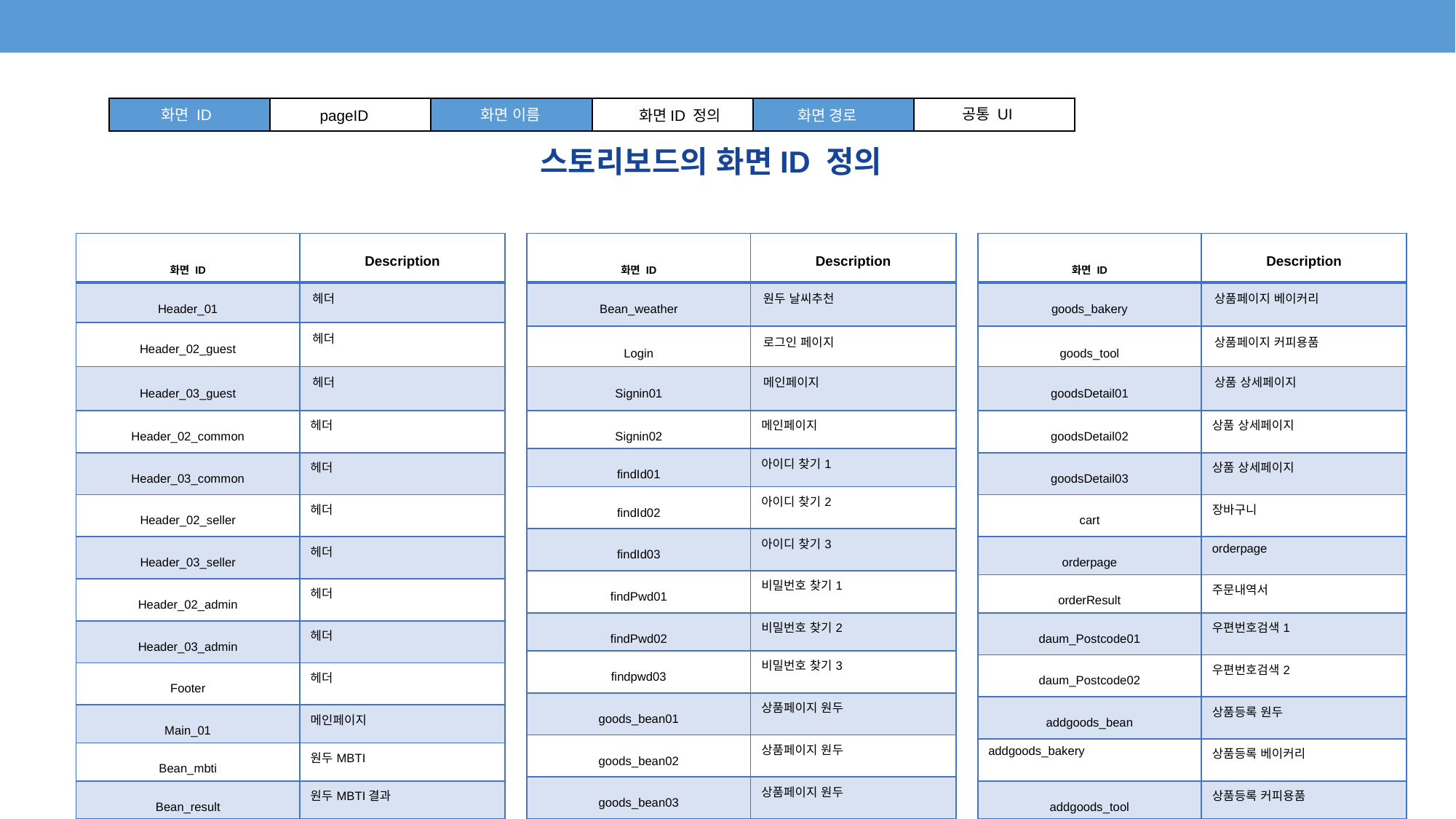

공통 UI
화면 이름
화면 ID
pageID
화면 경로
화면ID 정의
# 스토리보드의 화면ID 정의
| 화면 ID | Description |
| --- | --- |
| Header\_01 | 헤더 |
| Header\_02\_guest | 헤더 |
| Header\_03\_guest | 헤더 |
| Header\_02\_common | 헤더 |
| Header\_03\_common | 헤더 |
| Header\_02\_seller | 헤더 |
| Header\_03\_seller | 헤더 |
| Header\_02\_admin | 헤더 |
| Header\_03\_admin | 헤더 |
| Footer | 헤더 |
| Main\_01 | 메인페이지 |
| Bean\_mbti | 원두MBTI |
| Bean\_result | 원두MBTI결과 |
| 화면 ID | Description |
| --- | --- |
| Bean\_weather | 원두 날씨추천 |
| Login | 로그인 페이지 |
| Signin01 | 메인페이지 |
| Signin02 | 메인페이지 |
| findId01 | 아이디 찾기1 |
| findId02 | 아이디 찾기2 |
| findId03 | 아이디 찾기3 |
| findPwd01 | 비밀번호 찾기1 |
| findPwd02 | 비밀번호 찾기2 |
| findpwd03 | 비밀번호 찾기3 |
| goods\_bean01 | 상품페이지 원두 |
| goods\_bean02 | 상품페이지 원두 |
| goods\_bean03 | 상품페이지 원두 |
| 화면 ID | Description |
| --- | --- |
| goods\_bakery | 상품페이지 베이커리 |
| goods\_tool | 상품페이지 커피용품 |
| goodsDetail01 | 상품 상세페이지 |
| goodsDetail02 | 상품 상세페이지 |
| goodsDetail03 | 상품 상세페이지 |
| cart | 장바구니 |
| orderpage | orderpage |
| orderResult | 주문내역서 |
| daum\_Postcode01 | 우편번호검색1 |
| daum\_Postcode02 | 우편번호검색2 |
| addgoods\_bean | 상품등록 원두 |
| addgoods\_bakery | 상품등록 베이커리 |
| addgoods\_tool | 상품등록 커피용품 |